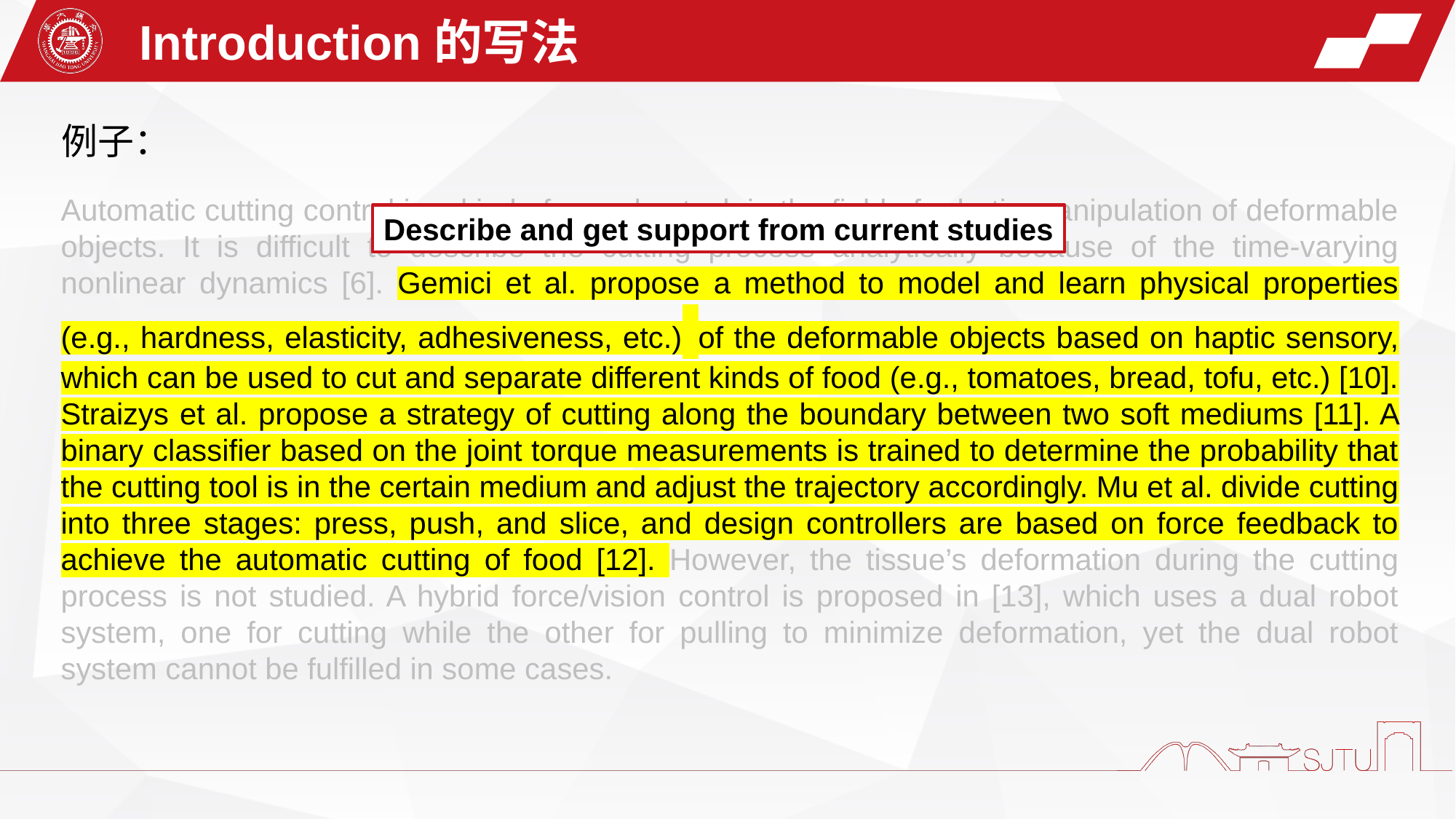

Introduction的写法
例子：
Automatic cutting control is a kind of complex task in the field of robotic manipulation of deformable objects. It is difficult to describe the cutting process analytically because of the time-varying nonlinear dynamics [6]. Gemici et al. propose a method to model and learn physical properties (e.g., hardness, elasticity, adhesiveness, etc.) of the deformable objects based on haptic sensory, which can be used to cut and separate different kinds of food (e.g., tomatoes, bread, tofu, etc.) [10]. Straizys et al. propose a strategy of cutting along the boundary between two soft mediums [11]. A binary classifier based on the joint torque measurements is trained to determine the probability that the cutting tool is in the certain medium and adjust the trajectory accordingly. Mu et al. divide cutting into three stages: press, push, and slice, and design controllers are based on force feedback to achieve the automatic cutting of food [12]. However, the tissue’s deformation during the cutting process is not studied. A hybrid force/vision control is proposed in [13], which uses a dual robot system, one for cutting while the other for pulling to minimize deformation, yet the dual robot system cannot be fulfilled in some cases.
Describe and get support from current studies